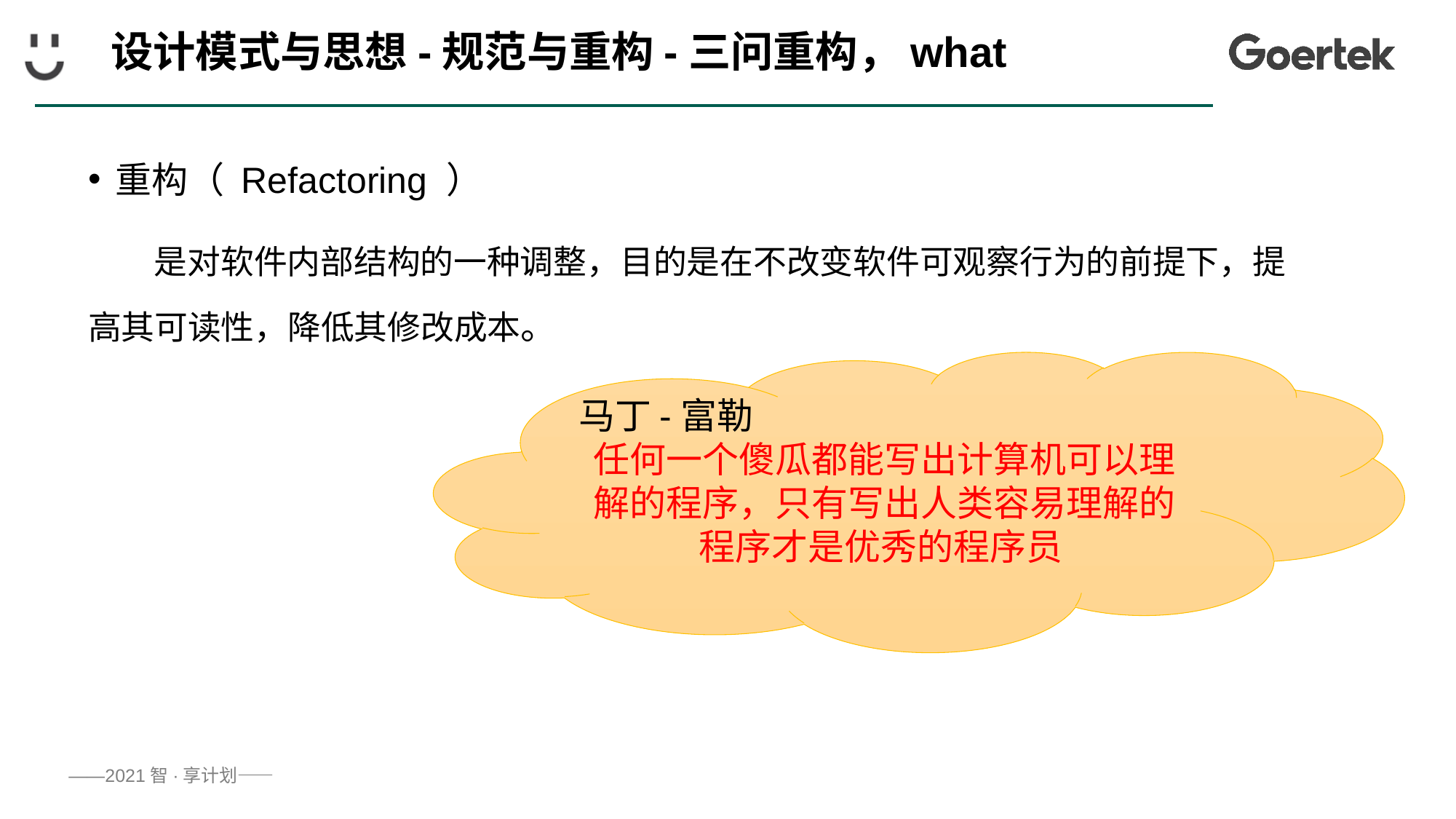

# 设计模式与思想-规范与重构-三问重构，what
重构（ Refactoring ）
       是对软件内部结构的一种调整，目的是在不改变软件可观察行为的前提下，提高其可读性，降低其修改成本。

马丁-富勒
任何一个傻瓜都能写出计算机可以理解的程序，只有写出人类容易理解的程序才是优秀的程序员

47